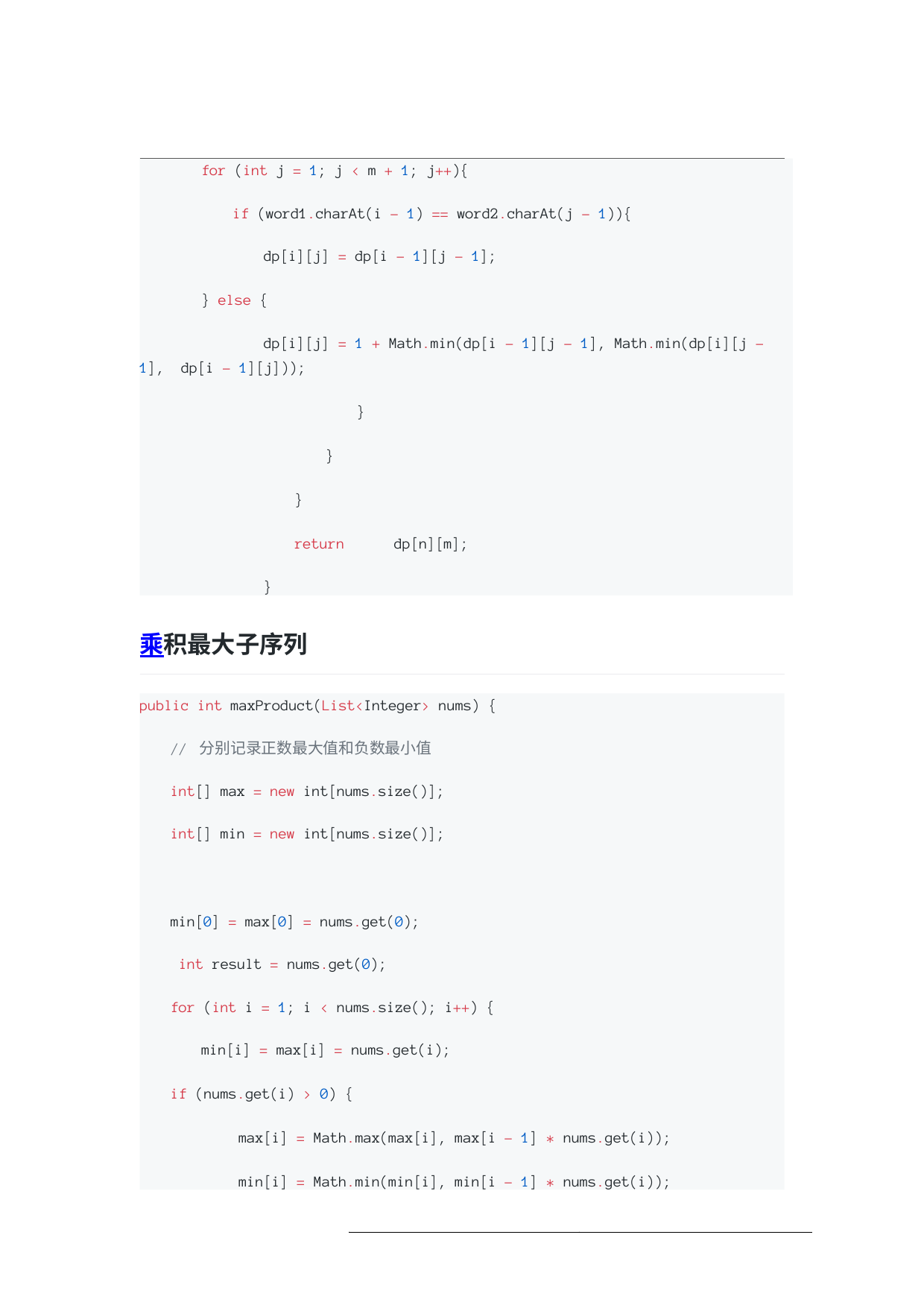

for (int j = 1; j < m + 1; j++){
if (word1.charAt(i - 1) == word2.charAt(j - 1)){  dp[i][j] = dp[i - 1][j - 1];

} else {

dp[i][j] = 1 + Math.min(dp[i - 1][j - 1], Math.min(dp[i][j - 1],  dp[i - 1][j]));

}

}

}

return	dp[n][m];

}
乘积最大子序列

public int maxProduct(List<Integer> nums) {
// 分别记录正数最大值和负数最小值 int[] max = new int[nums.size()];  int[] min = new int[nums.size()];

min[0] = max[0] = nums.get(0);  int result = nums.get(0);
for (int i = 1; i < nums.size(); i++) {  min[i] = max[i] = nums.get(i);

if (nums.get(i) > 0) {

max[i] = Math.max(max[i], max[i - 1] * nums.get(i));

min[i] = Math.min(min[i], min[i - 1] * nums.get(i));